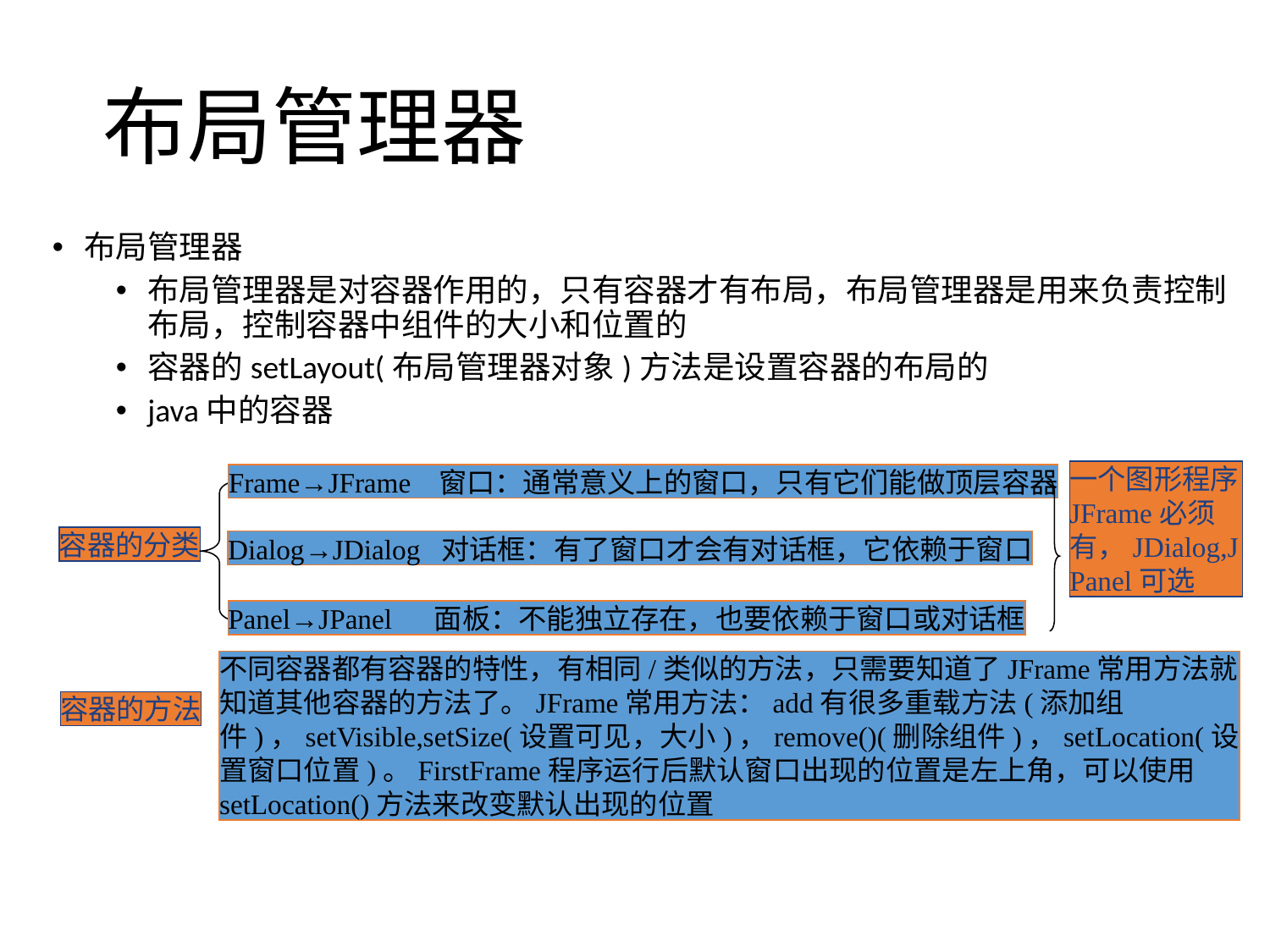

# 布局管理器
布局管理器
布局管理器是对容器作用的，只有容器才有布局，布局管理器是用来负责控制布局，控制容器中组件的大小和位置的
容器的setLayout(布局管理器对象)方法是设置容器的布局的
java中的容器
一个图形程序JFrame必须有，JDialog,JPanel可选
Frame→JFrame   窗口：通常意义上的窗口，只有它们能做顶层容器

容器的分类
Dialog→JDialog  对话框：有了窗口才会有对话框，它依赖于窗口
Panel→JPanel     面板：不能独立存在，也要依赖于窗口或对话框
不同容器都有容器的特性，有相同/类似的方法，只需要知道了JFrame常用方法就知道其他容器的方法了。JFrame常用方法：add有很多重载方法(添加组件)，setVisible,setSize(设置可见，大小)，remove()(删除组件)，setLocation(设置窗口位置)。FirstFrame程序运行后默认窗口出现的位置是左上角，可以使用setLocation()方法来改变默认出现的位置
容器的方法